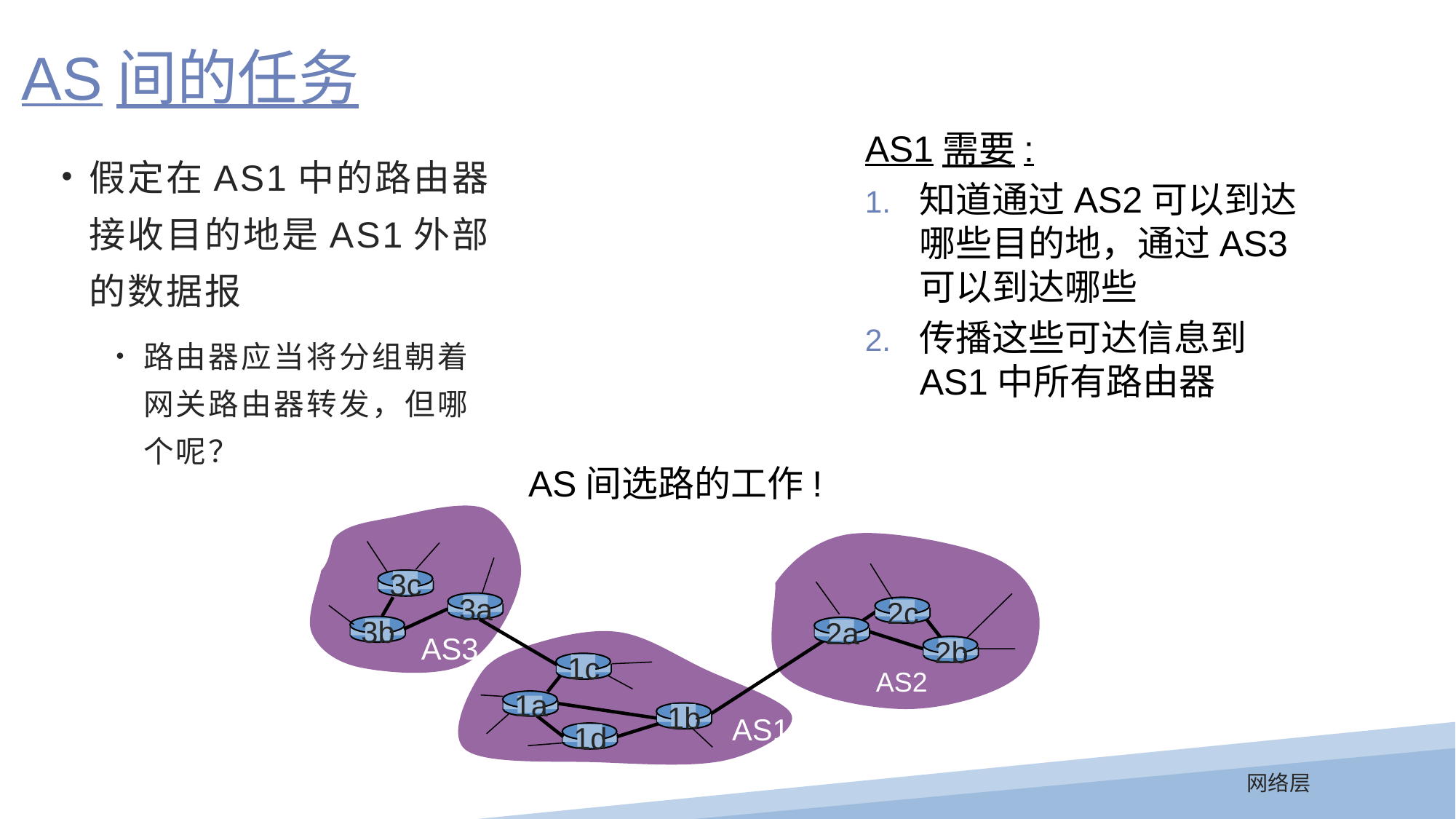

AS间的任务
AS1需要:
知道通过AS2可以到达哪些目的地，通过AS3可以到达哪些
传播这些可达信息到AS1中所有路由器

假定在AS1中的路由器接收目的地是AS1外部的数据报
路由器应当将分组朝着网关路由器转发，但哪个呢？
AS间选路的工作!

3c

3a
2c

3b

2a

AS3

2b

1c

AS2

1a

1b

AS1

1d

网络层
28